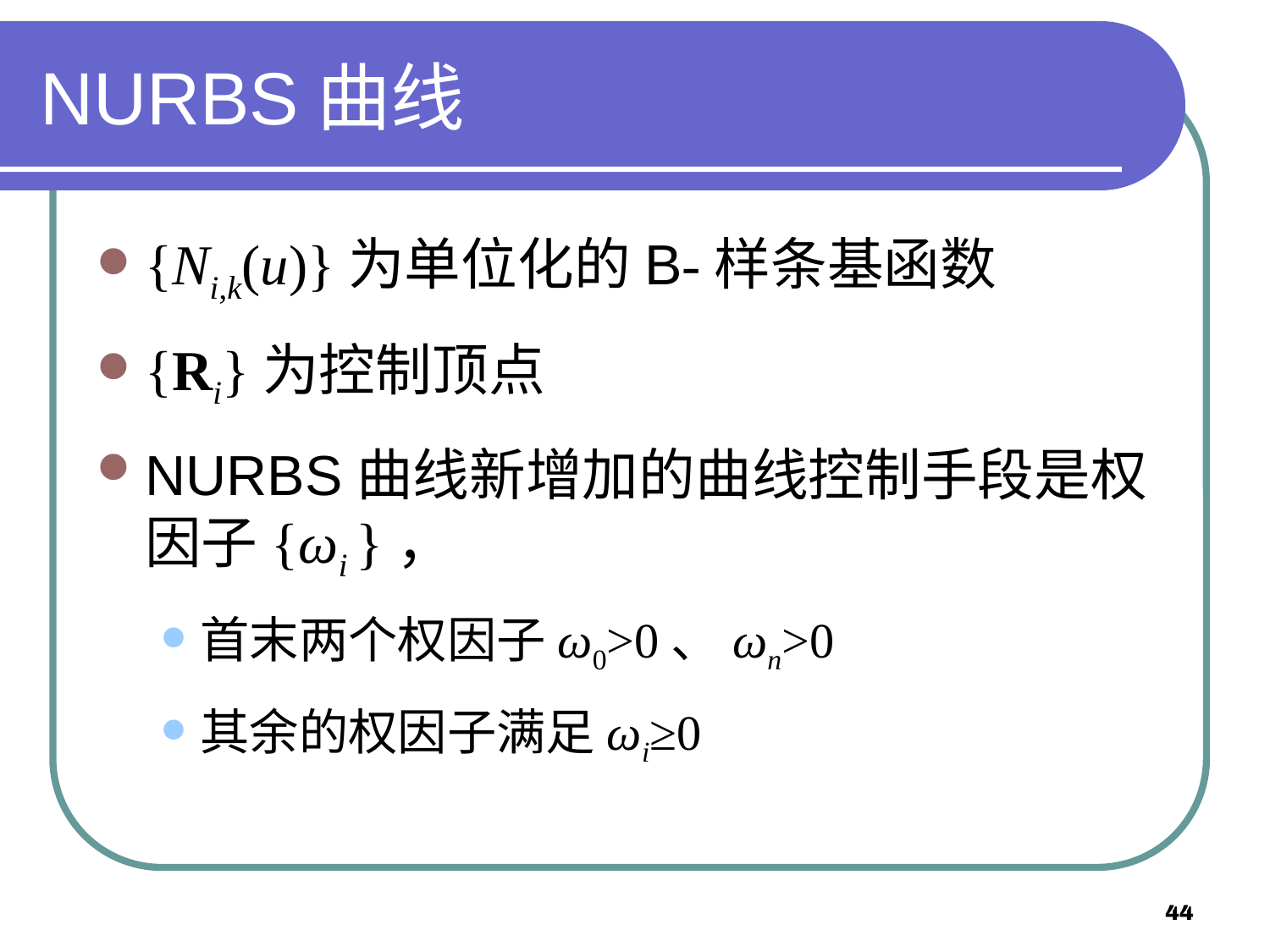

# NURBS曲线
{Ni,k(u)}为单位化的B-样条基函数
{Ri}为控制顶点
NURBS曲线新增加的曲线控制手段是权因子{ωi }，
首末两个权因子ω0>0、ωn>0
其余的权因子满足ωi≥0
44